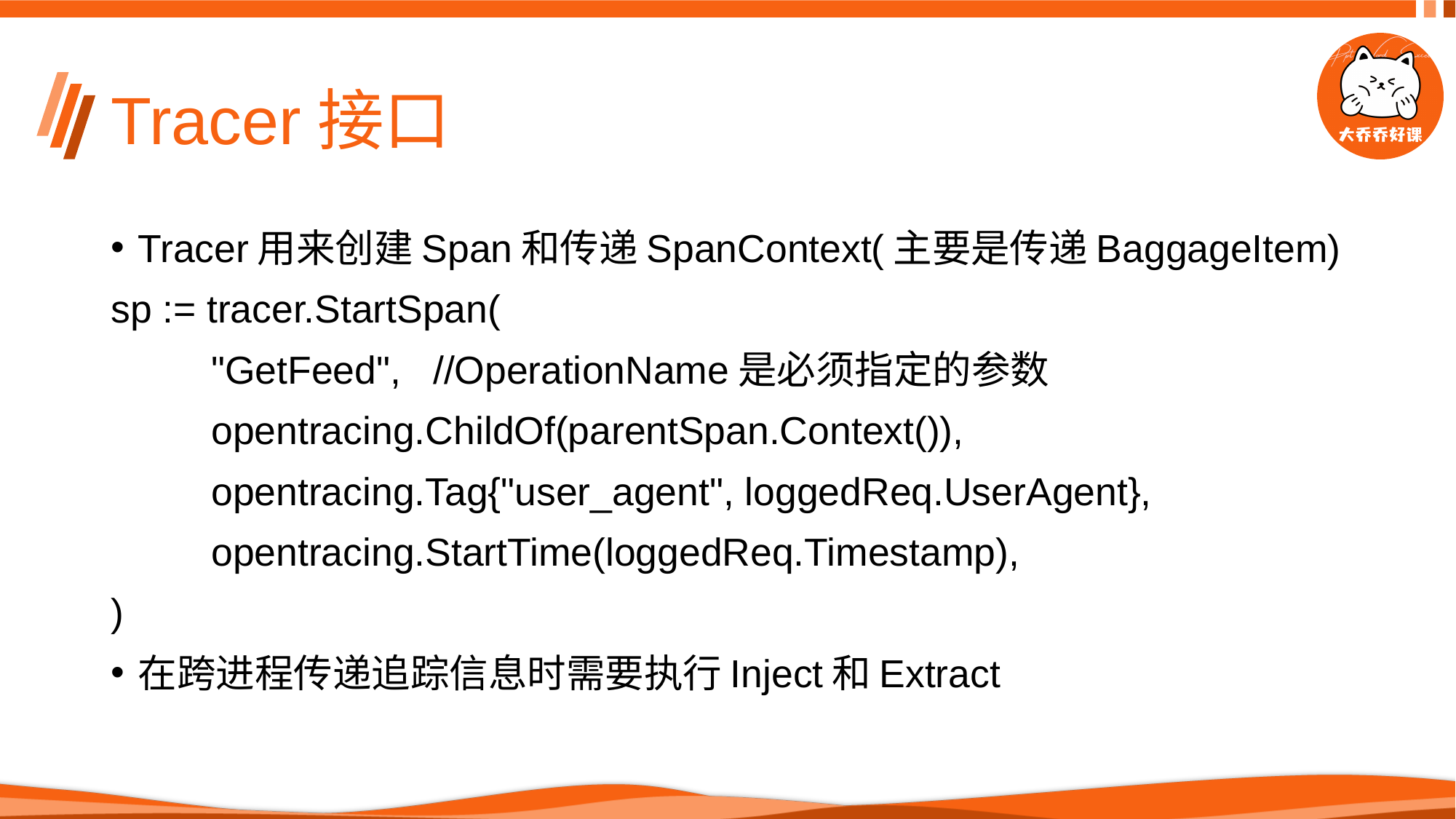

# Tracer接口
Tracer用来创建Span和传递SpanContext(主要是传递BaggageItem)
sp := tracer.StartSpan(
	"GetFeed",   //OperationName是必须指定的参数
	opentracing.ChildOf(parentSpan.Context()),
	opentracing.Tag{"user_agent", loggedReq.UserAgent},
	opentracing.StartTime(loggedReq.Timestamp),
)
在跨进程传递追踪信息时需要执行Inject和Extract